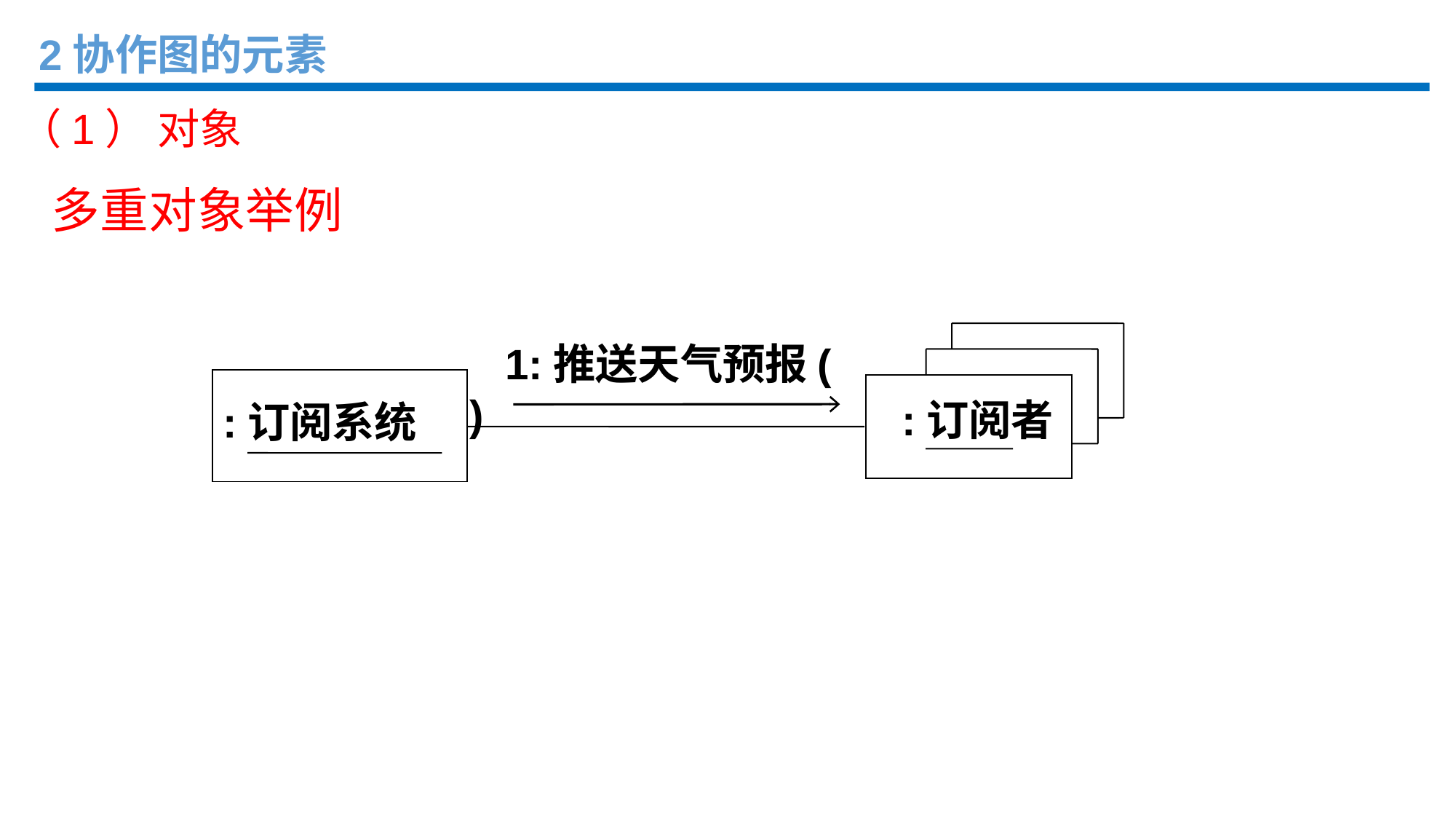

2协作图的元素
（1） 对象
多重对象举例

   1:推送天气预报( )

:订阅者
:订阅系统